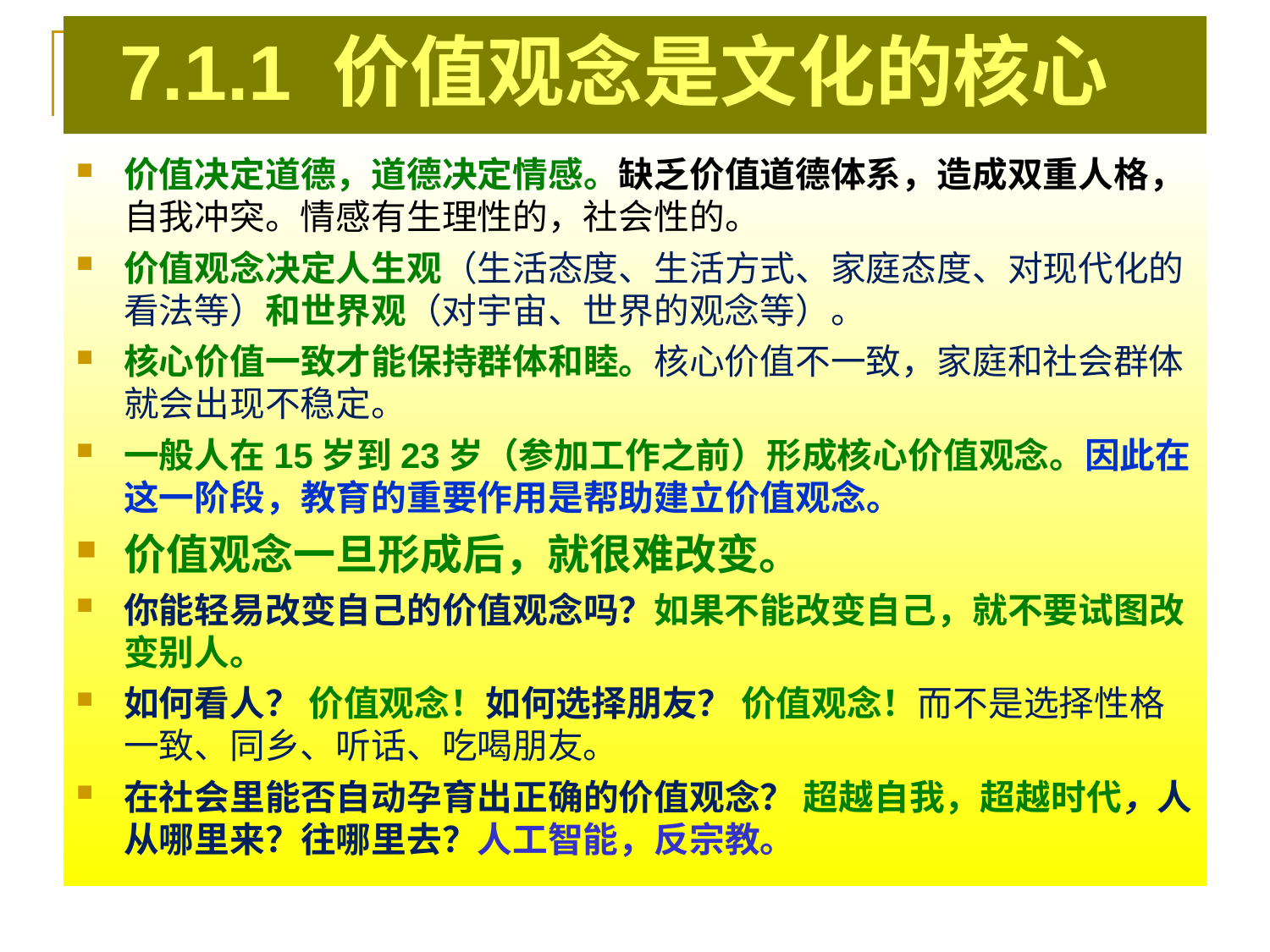

# 7.1.1 价值观念是文化的核心
价值决定道德，道德决定情感。缺乏价值道德体系，造成双重人格，自我冲突。情感有生理性的，社会性的。
价值观念决定人生观（生活态度、生活方式、家庭态度、对现代化的看法等）和世界观（对宇宙、世界的观念等）。
核心价值一致才能保持群体和睦。核心价值不一致，家庭和社会群体就会出现不稳定。
一般人在15岁到23岁（参加工作之前）形成核心价值观念。因此在这一阶段，教育的重要作用是帮助建立价值观念。
价值观念一旦形成后，就很难改变。
你能轻易改变自己的价值观念吗？如果不能改变自己，就不要试图改变别人。
如何看人？ 价值观念！如何选择朋友？ 价值观念！而不是选择性格一致、同乡、听话、吃喝朋友。
在社会里能否自动孕育出正确的价值观念？ 超越自我，超越时代，人从哪里来？往哪里去？人工智能，反宗教。
6